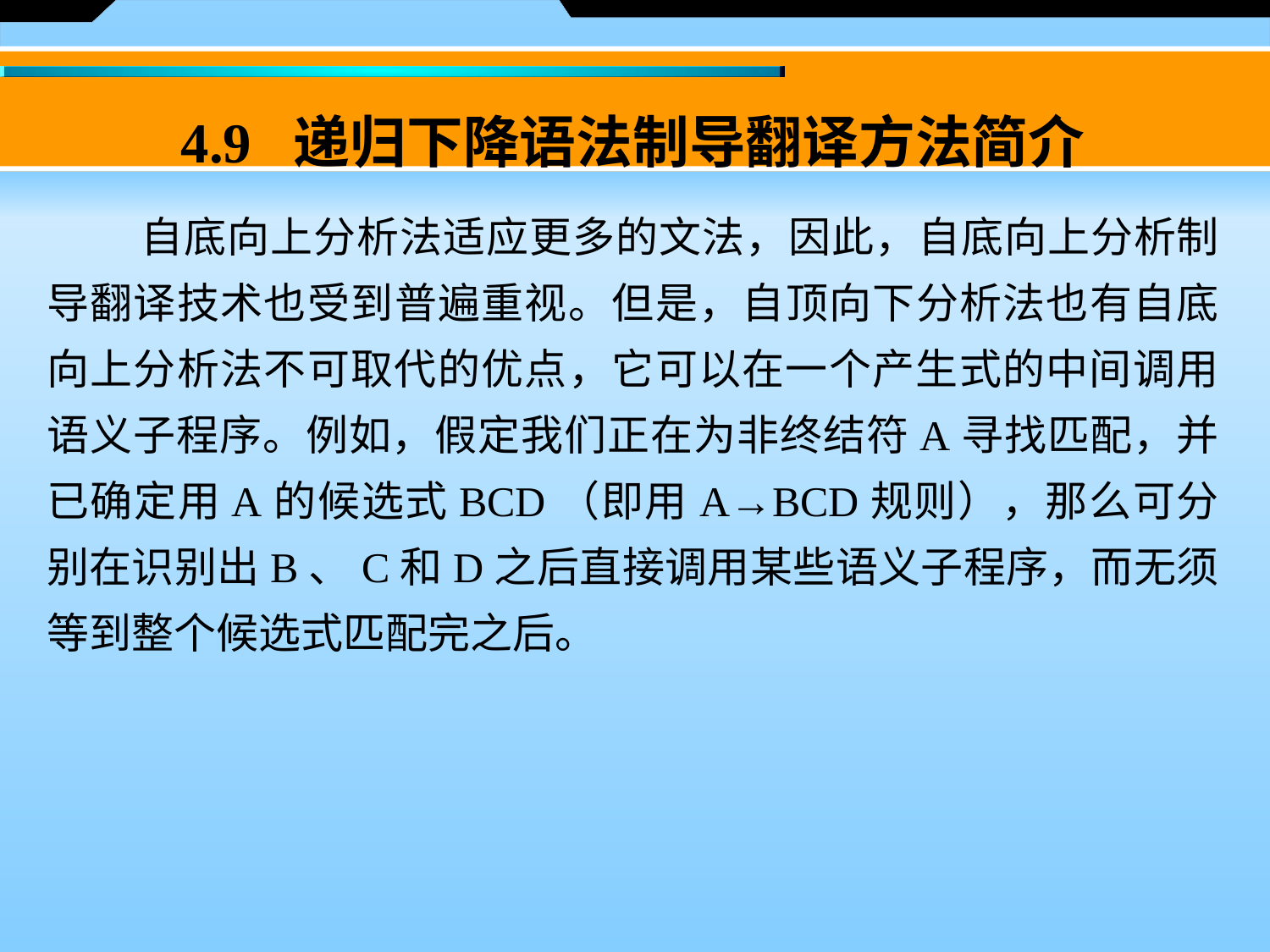

4.9  递归下降语法制导翻译方法简介
        自底向上分析法适应更多的文法，因此，自底向上分析制导翻译技术也受到普遍重视。但是，自顶向下分析法也有自底向上分析法不可取代的优点，它可以在一个产生式的中间调用语义子程序。例如，假定我们正在为非终结符A寻找匹配，并已确定用A的候选式BCD（即用A→BCD规则），那么可分别在识别出B、C和D之后直接调用某些语义子程序，而无须等到整个候选式匹配完之后。